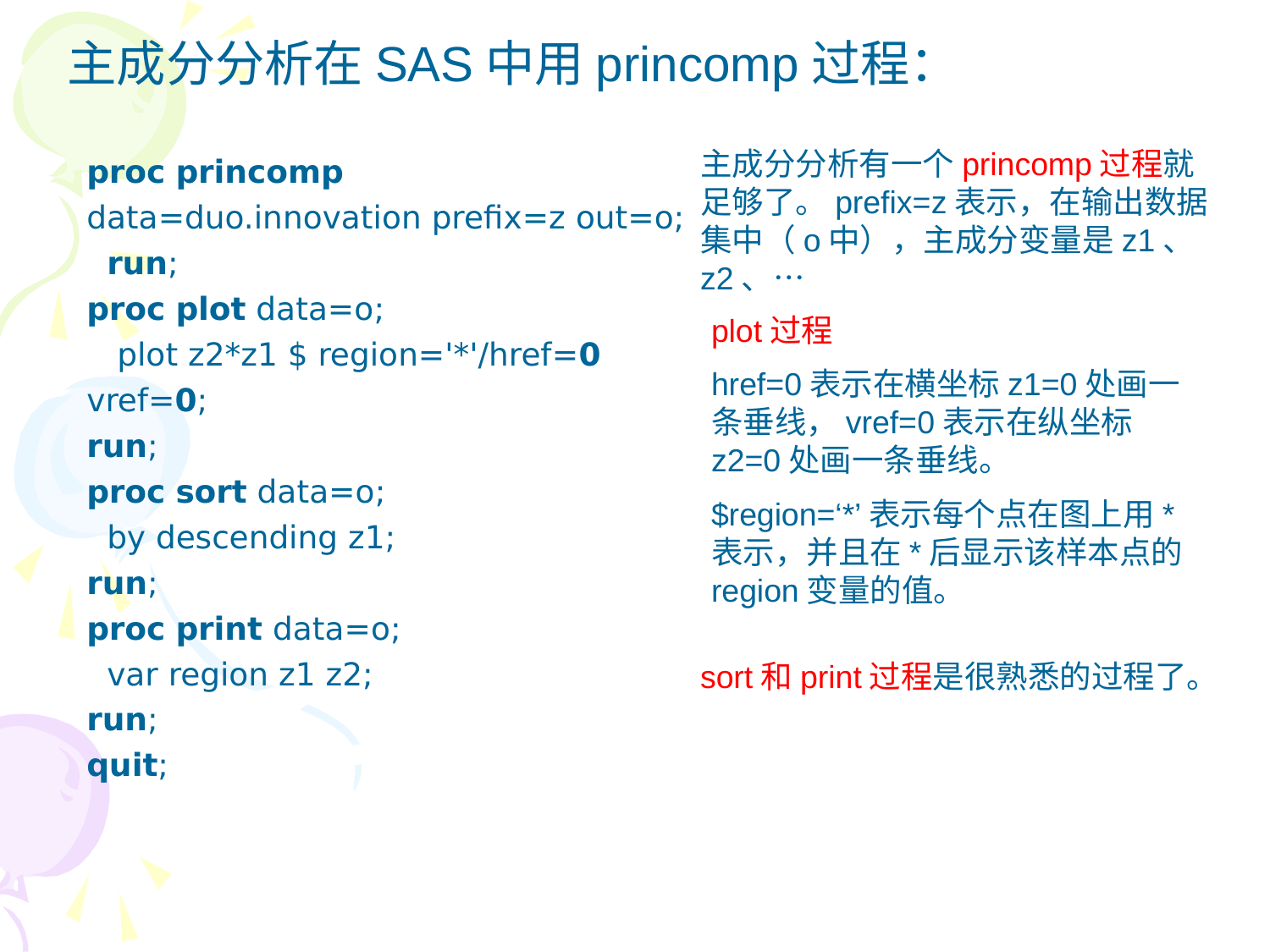

主成分分析在SAS中用princomp过程：
proc princomp  data=duo.innovation prefix=z out=o;
  run;
proc plot data=o;
   plot z2*z1 $ region='*'/href=0  vref=0;
run;
proc sort data=o;
  by descending z1;
run;
proc print data=o;
  var region z1 z2;
run;
quit;
主成分分析有一个princomp过程就足够了。prefix=z表示，在输出数据集中（o中），主成分变量是z1、z2、…
plot过程
href=0表示在横坐标z1=0处画一条垂线，vref=0表示在纵坐标z2=0处画一条垂线。
$region=‘*’表示每个点在图上用*表示，并且在*后显示该样本点的region变量的值。
sort和print过程是很熟悉的过程了。